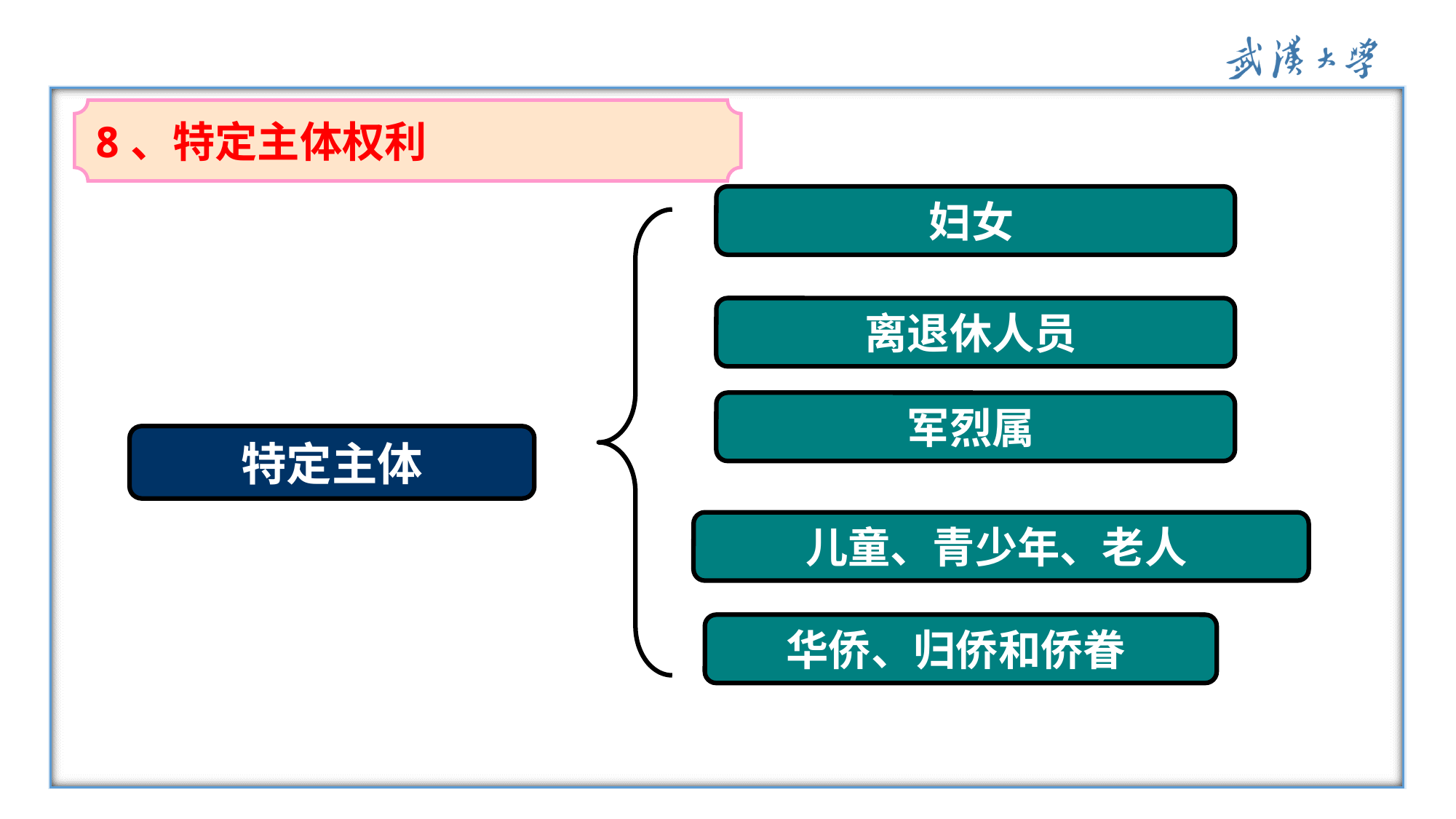

8、特定主体权利
妇女

离退休人员
军烈属
特定主体
儿童、青少年、老人
华侨、归侨和侨眷